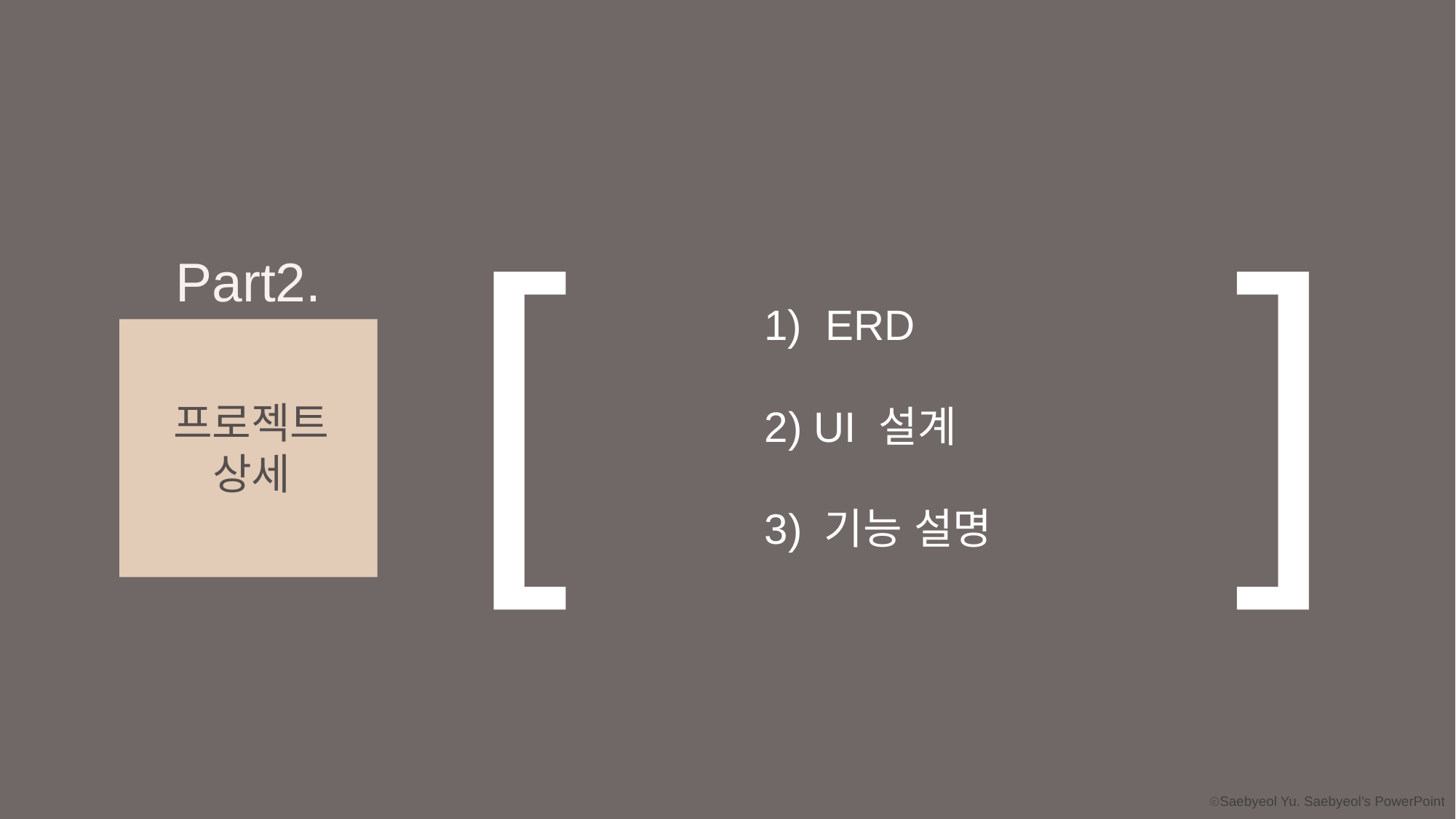

[
]
Part2.

프로젝트
상세
ERD

2) UI 설계

3) 기능 설명